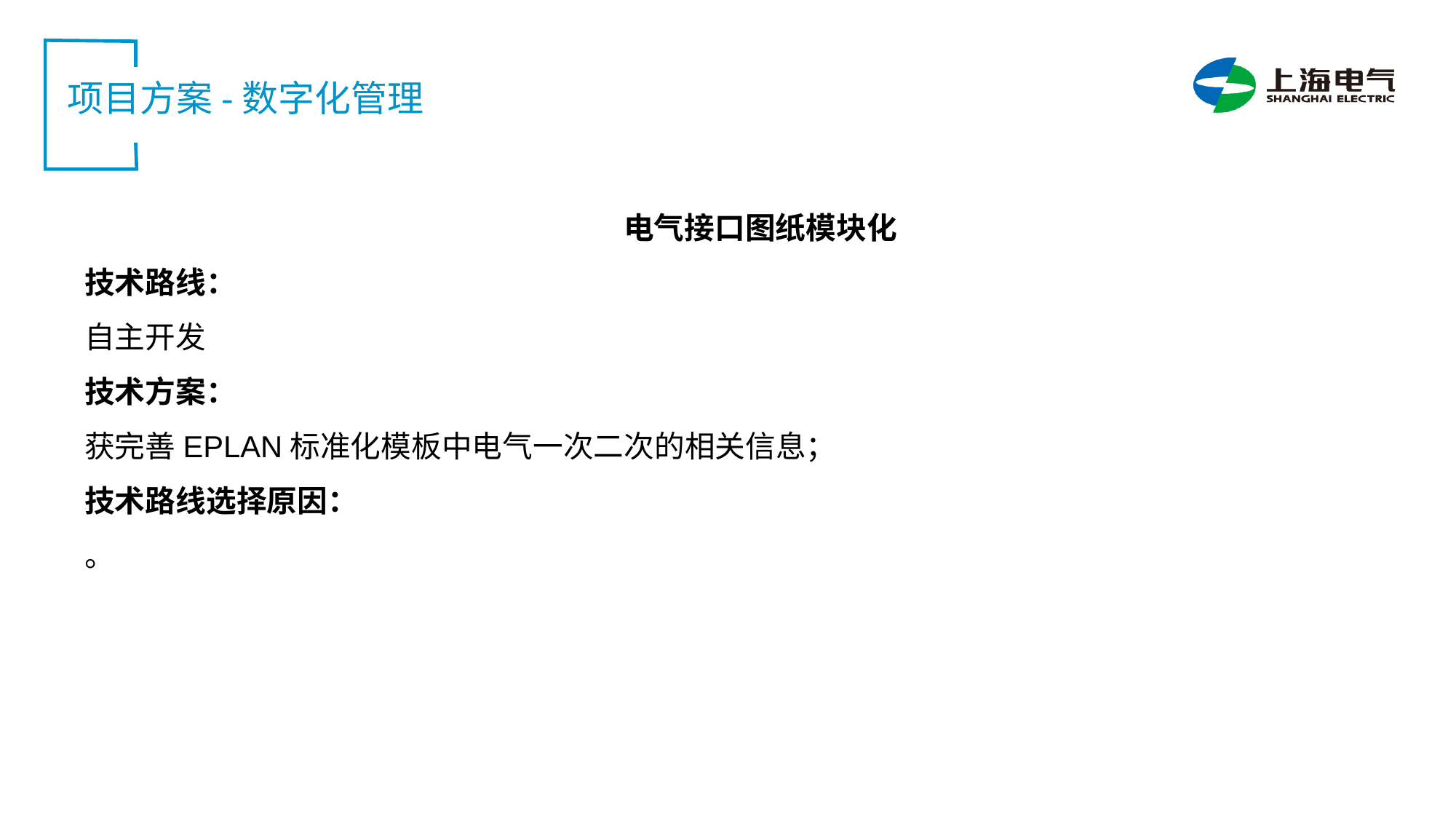

项目方案-数字化管理

电气接口图纸模块化
技术路线：
自主开发
技术方案：
获完善EPLAN标准化模板中电气一次二次的相关信息；
技术路线选择原因：
。